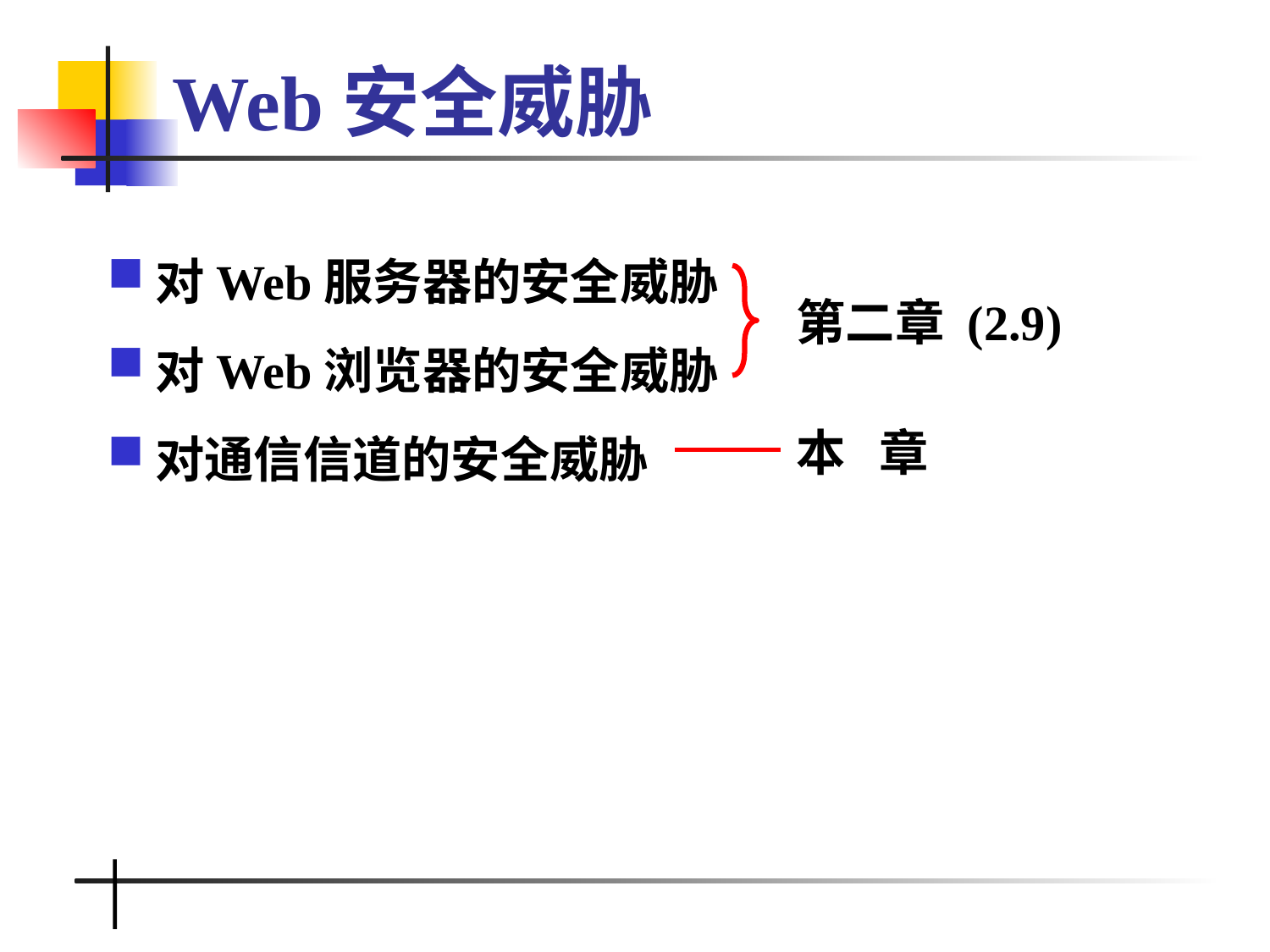

# Web安全威胁
对Web服务器的安全威胁
对Web浏览器的安全威胁
对通信信道的安全威胁

 第二章 (2.9)
 本   章